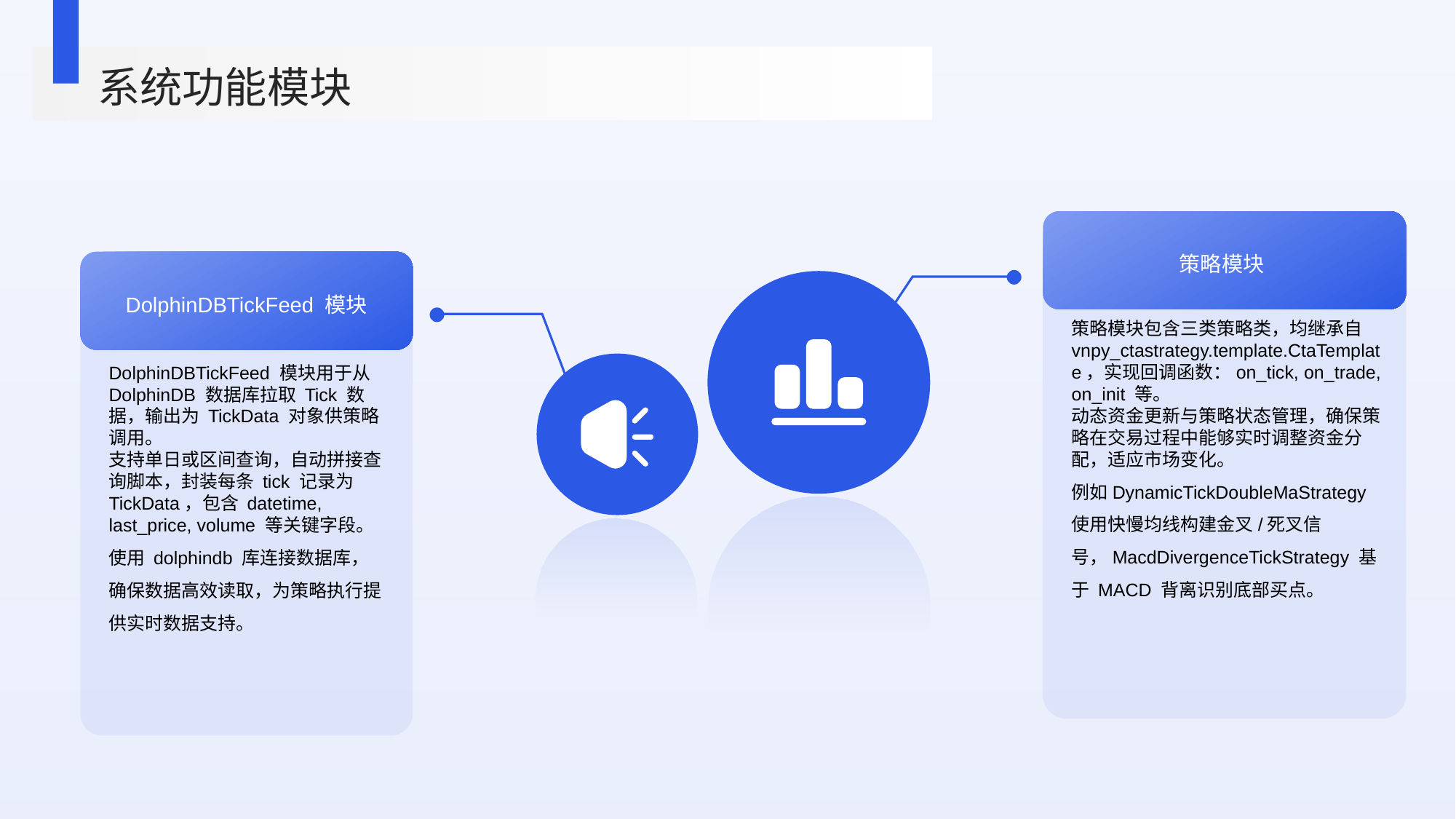

系统功能模块

策略模块

DolphinDBTickFeed 模块

策略模块包含三类策略类，均继承自 vnpy_ctastrategy.template.CtaTemplate，实现回调函数：on_tick, on_trade, on_init 等。
动态资金更新与策略状态管理，确保策略在交易过程中能够实时调整资金分配，适应市场变化。
例如DynamicTickDoubleMaStrategy 使用快慢均线构建金叉/死叉信号，MacdDivergenceTickStrategy 基于 MACD 背离识别底部买点。

DolphinDBTickFeed 模块用于从 DolphinDB 数据库拉取 Tick 数据，输出为 TickData 对象供策略调用。
支持单日或区间查询，自动拼接查询脚本，封装每条 tick 记录为 TickData，包含 datetime, last_price, volume 等关键字段。
使用 dolphindb 库连接数据库，确保数据高效读取，为策略执行提供实时数据支持。